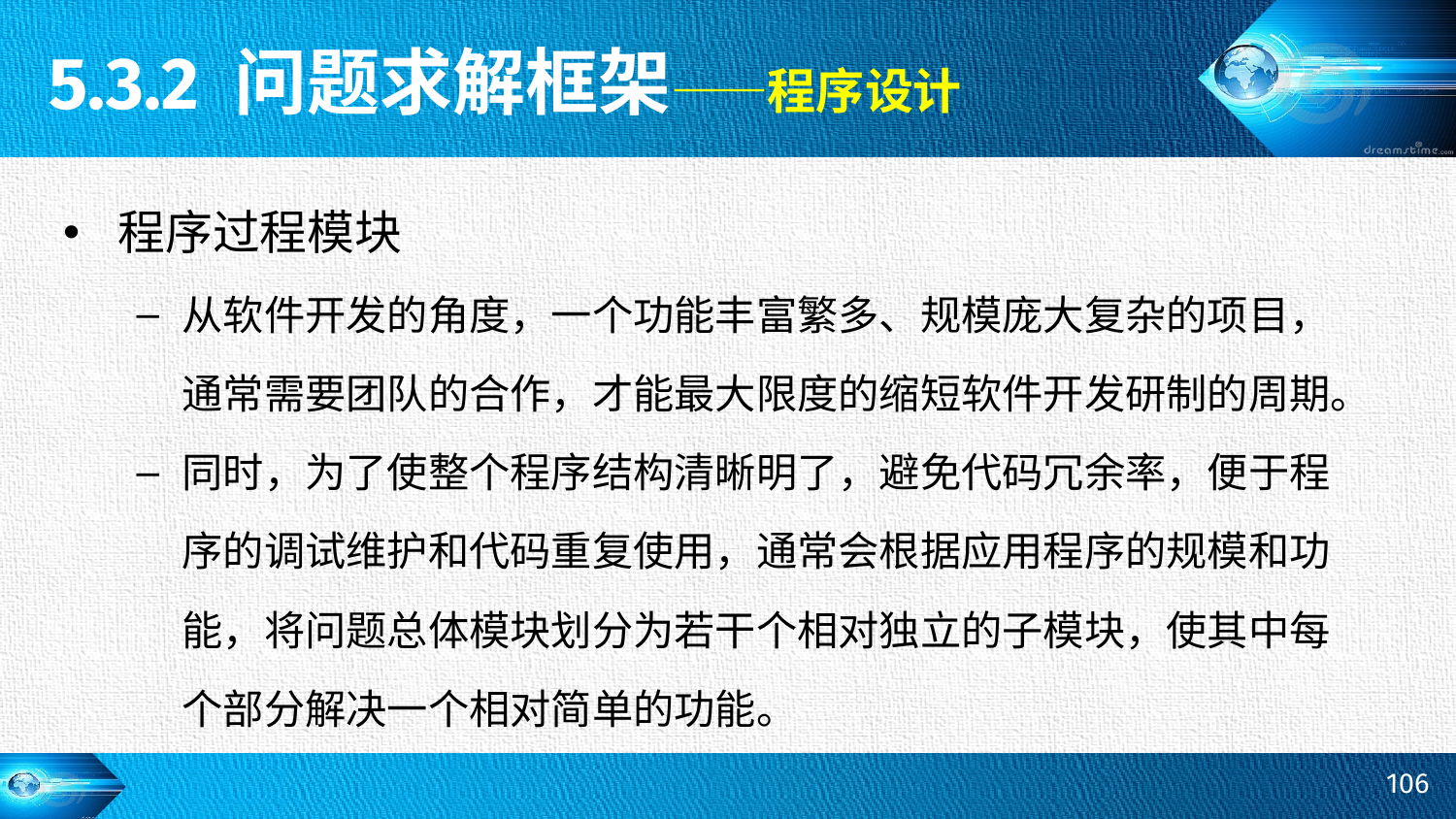

5.3.2 问题求解框架——程序设计
程序过程模块
从软件开发的角度，一个功能丰富繁多、规模庞大复杂的项目，通常需要团队的合作，才能最大限度的缩短软件开发研制的周期。
同时，为了使整个程序结构清晰明了，避免代码冗余率，便于程序的调试维护和代码重复使用，通常会根据应用程序的规模和功能，将问题总体模块划分为若干个相对独立的子模块，使其中每个部分解决一个相对简单的功能。
106